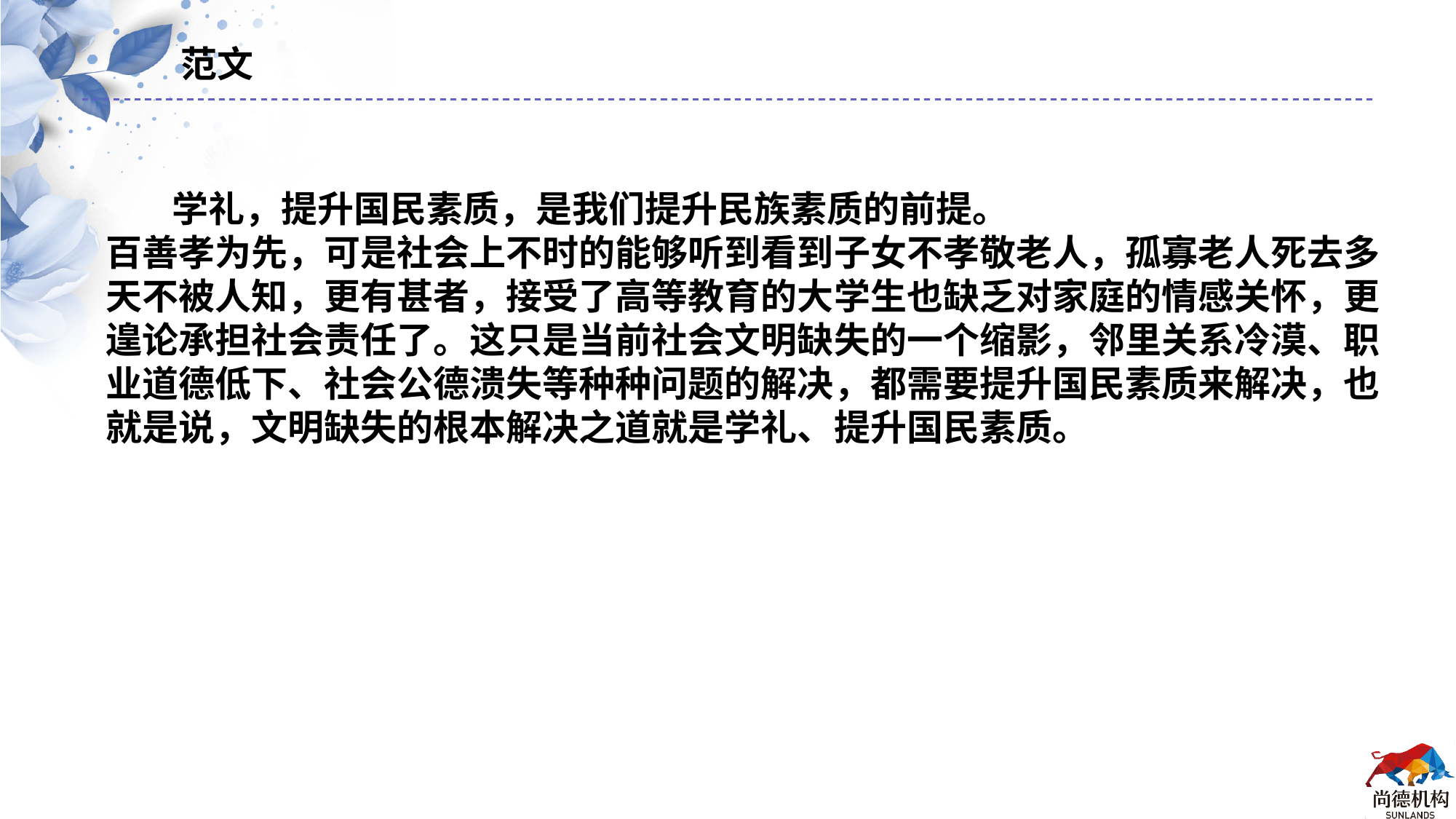

范文
       学礼，提升国民素质，是我们提升民族素质的前提。百善孝为先，可是社会上不时的能够听到看到子女不孝敬老人，孤寡老人死去多天不被人知，更有甚者，接受了高等教育的大学生也缺乏对家庭的情感关怀，更遑论承担社会责任了。这只是当前社会文明缺失的一个缩影，邻里关系冷漠、职业道德低下、社会公德溃失等种种问题的解决，都需要提升国民素质来解决，也就是说，文明缺失的根本解决之道就是学礼、提升国民素质。